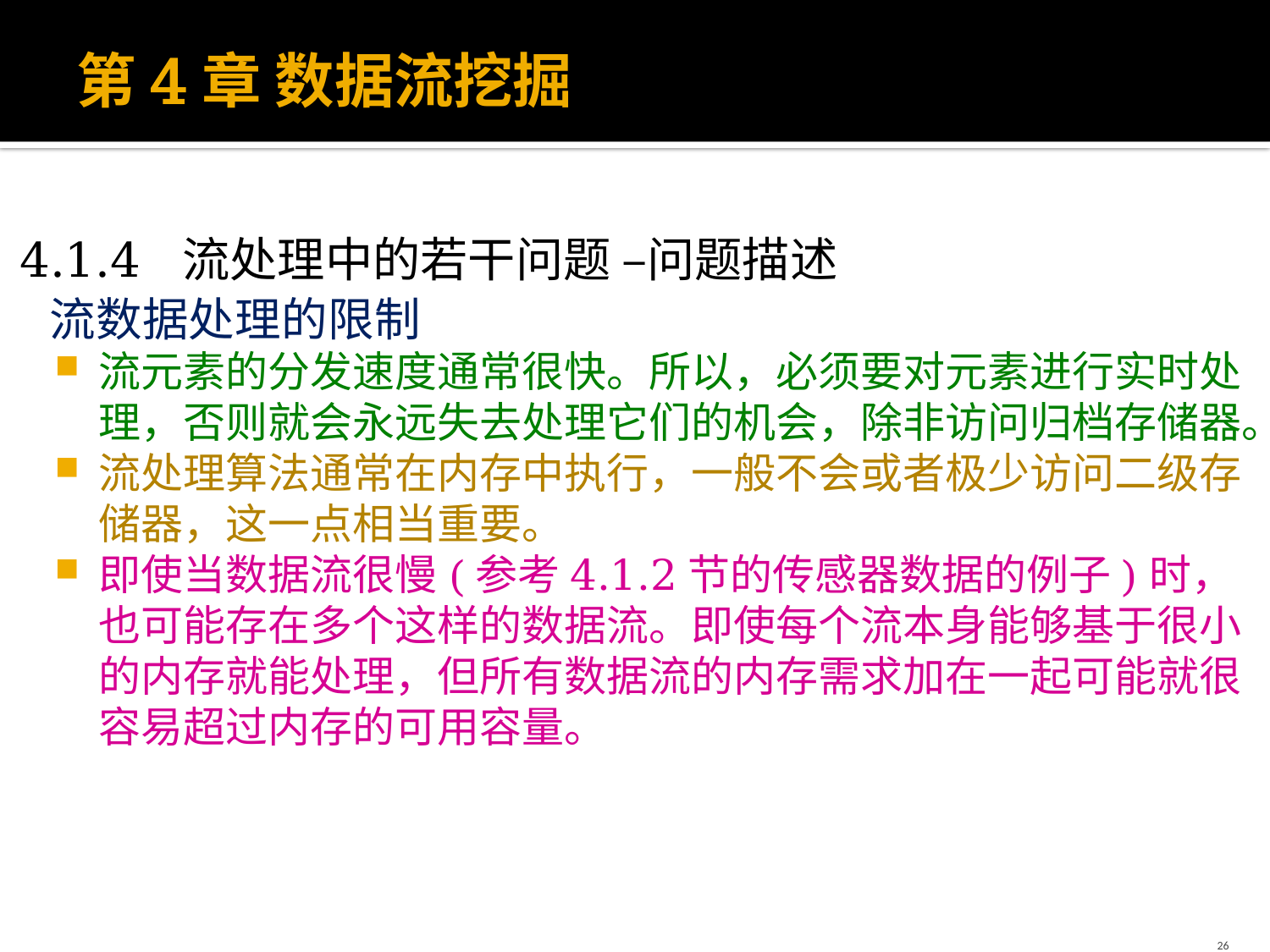

# 第4章 数据流挖掘
4.1.4  流处理中的若干问题 –问题描述
流数据处理的限制
流元素的分发速度通常很快。所以，必须要对元素进行实时处理，否则就会永远失去处理它们的机会，除非访问归档存储器。
流处理算法通常在内存中执行，一般不会或者极少访问二级存储器，这一点相当重要。
即使当数据流很慢(参考4.1.2节的传感器数据的例子)时，也可能存在多个这样的数据流。即使每个流本身能够基于很小的内存就能处理，但所有数据流的内存需求加在一起可能就很容易超过内存的可用容量。

26